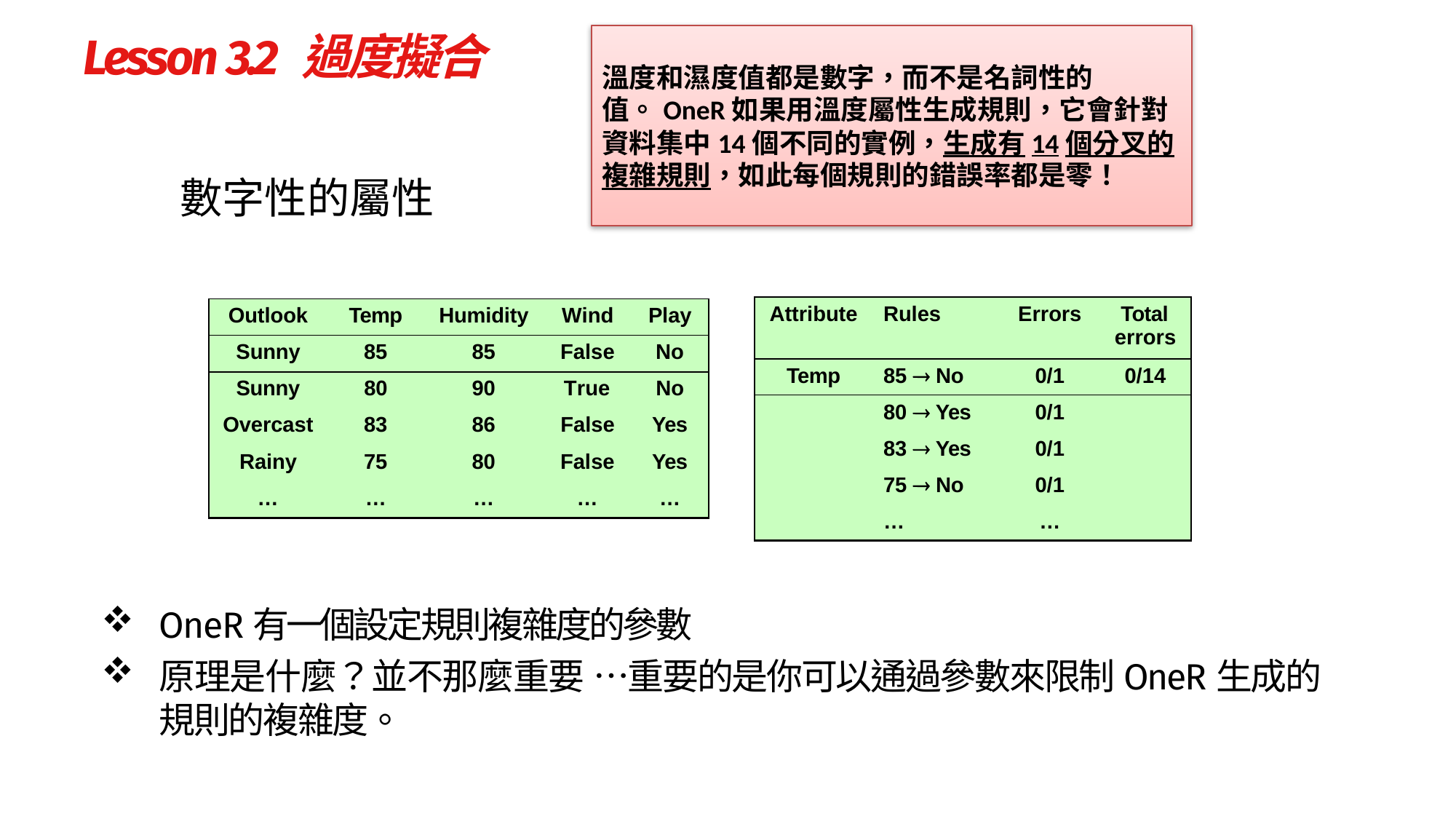

# Lesson 3.2 過度擬合
溫度和濕度值都是數字，而不是名詞性的值。OneR如果用溫度屬性生成規則，它會針對資料集中14個不同的實例，生成有14個分叉的複雜規則，如此每個規則的錯誤率都是零！
數字性的屬性
| Attribute | Rules | Errors | Total errors |
| --- | --- | --- | --- |
| Temp | 85 → No | 0/1 | 0/14 |
|  | 80 → Yes | 0/1 |  |
|  | 83 → Yes | 0/1 |  |
|  | 75 → No | 0/1 |  |
|  | … | … |  |

| Outlook | Temp | Humidity | Wind | Play |
| --- | --- | --- | --- | --- |
| Sunny | 85 | 85 | False | No |
| Sunny | 80 | 90 | True | No |
| Overcast | 83 | 86 | False | Yes |
| Rainy | 75 | 80 | False | Yes |
| … | … | … | … | … |

OneR有一個設定規則複雜度的參數
原理是什麼？並不那麼重要 …重要的是你可以通過參數來限制OneR生成的規則的複雜度。